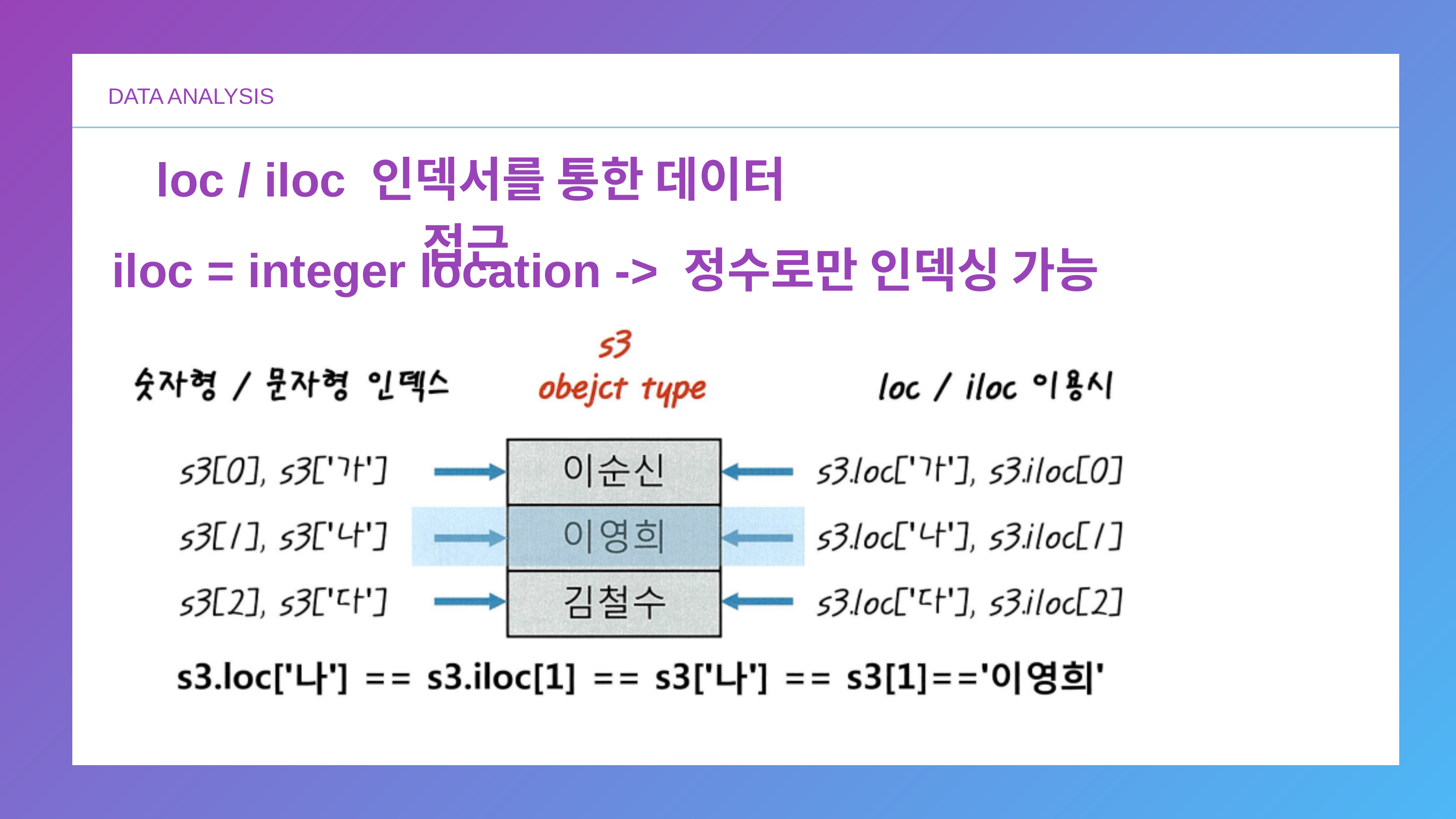

DATA ANALYSIS

loc / iloc 인덱서를 통한 데이터 접근
iloc = integer location -> 정수로만 인덱싱 가능